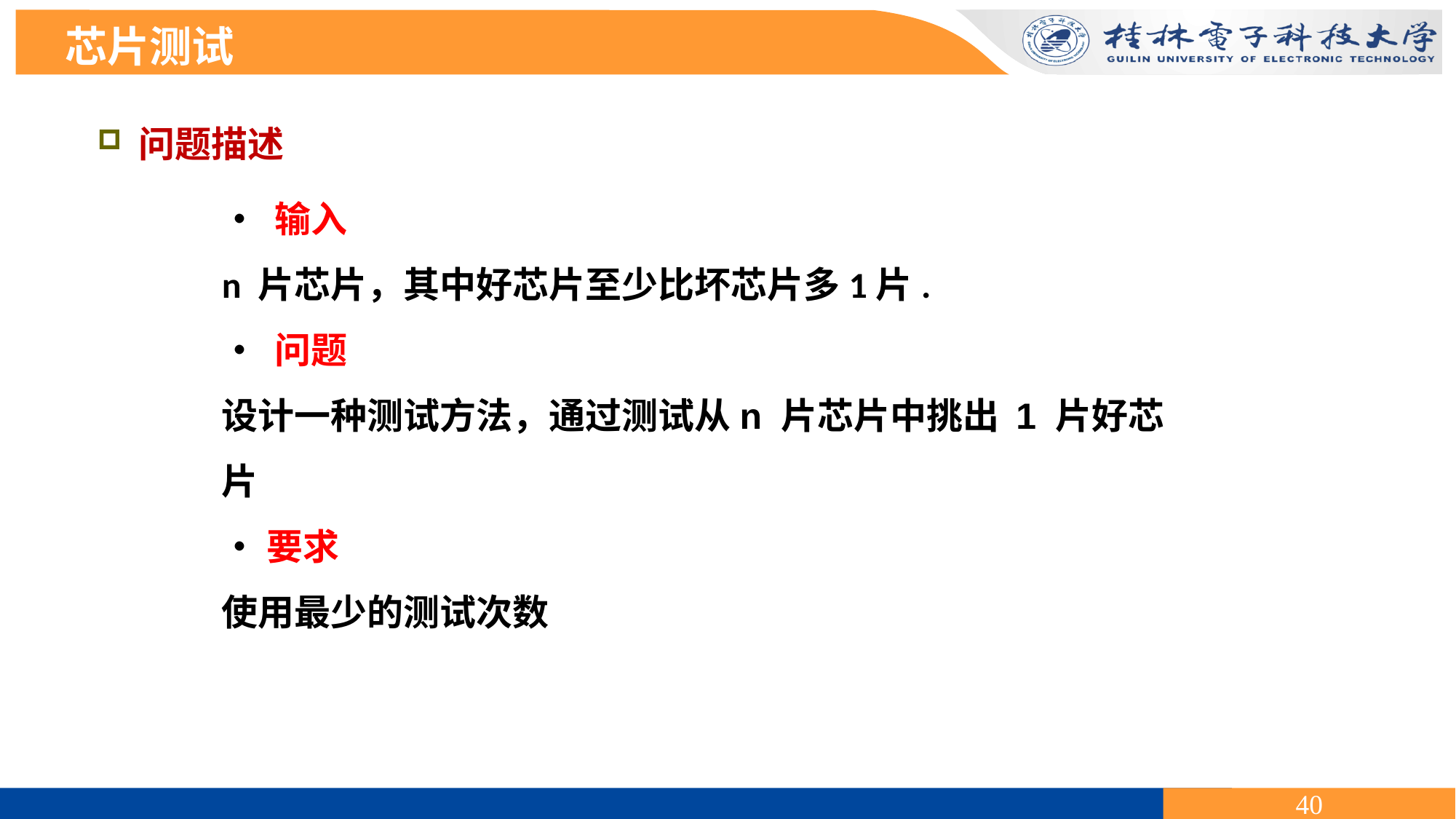

芯片测试
问题描述
• 输入
n 片芯片，其中好芯片至少比坏芯片多1片.
• 问题
设计一种测试方法，通过测试从n 片芯片中挑出 1 片好芯片
•要求
使用最少的测试次数